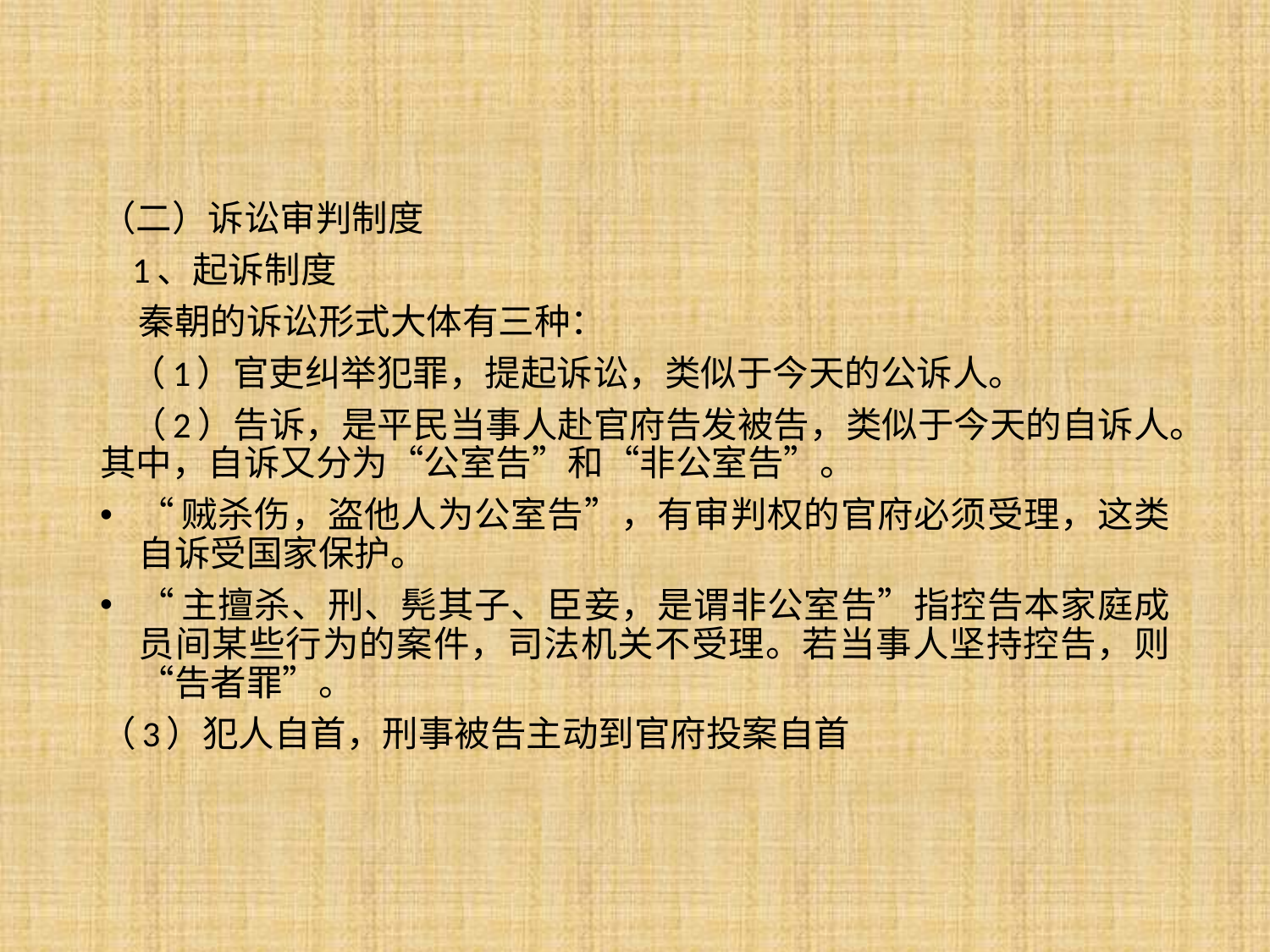

（二）诉讼审判制度
    1、起诉制度
    秦朝的诉讼形式大体有三种：
   （1）官吏纠举犯罪，提起诉讼，类似于今天的公诉人。
   （2）告诉，是平民当事人赴官府告发被告，类似于今天的自诉人。其中，自诉又分为“公室告”和“非公室告”。
“贼杀伤，盗他人为公室告”，有审判权的官府必须受理，这类自诉受国家保护。
“主擅杀、刑、髡其子、臣妾，是谓非公室告”指控告本家庭成员间某些行为的案件，司法机关不受理。若当事人坚持控告，则“告者罪”。
（3）犯人自首，刑事被告主动到官府投案自首